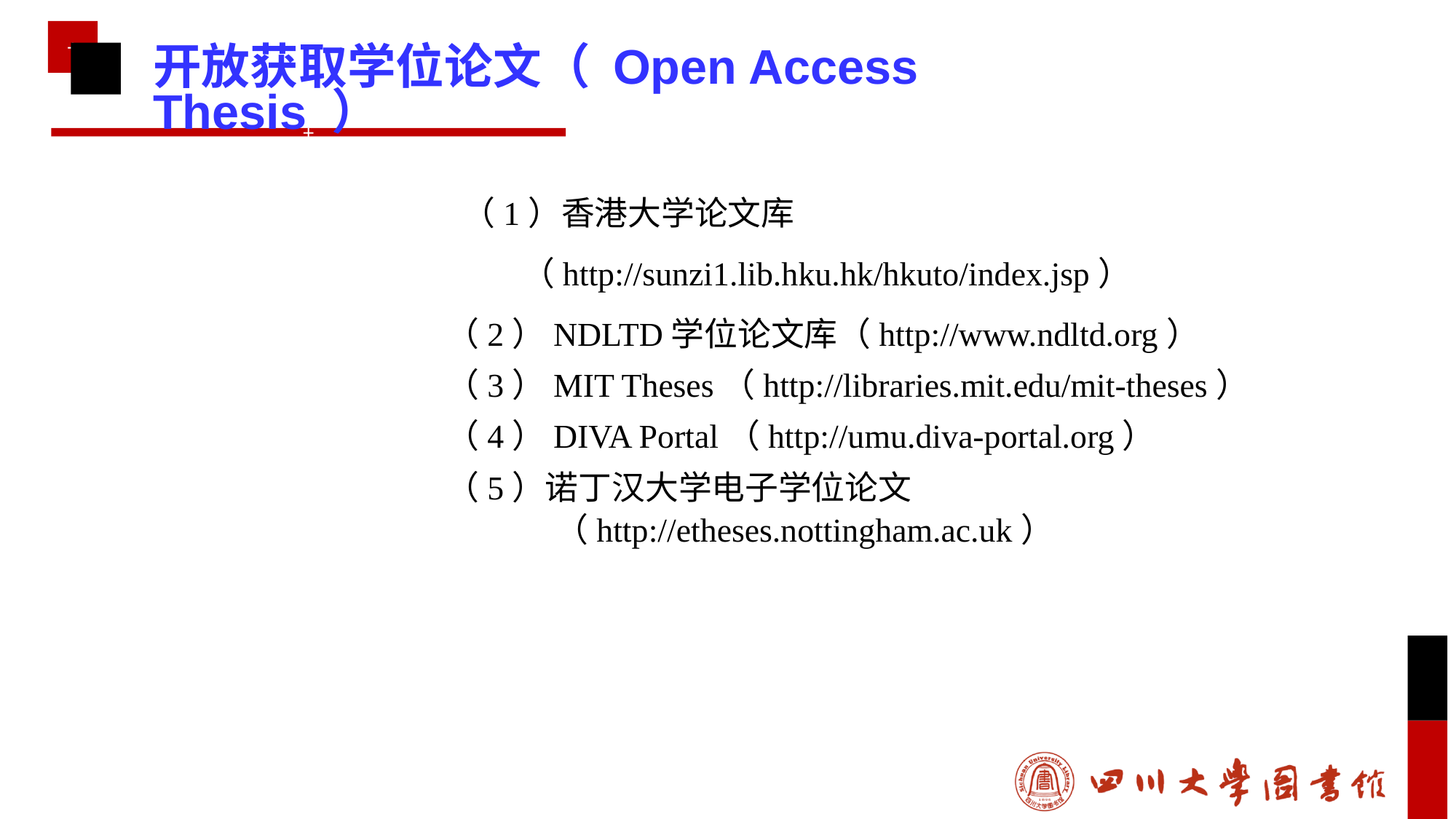

开放获取学位论文（ Open Access Thesis ）
（1）香港大学论文库
（http://sunzi1.lib.hku.hk/hkuto/index.jsp）
（2）NDLTD学位论文库（http://www.ndltd.org）
（3）MIT Theses（http://libraries.mit.edu/mit-theses）
（4）DIVA Portal（http://umu.diva-portal.org）
（5）诺丁汉大学电子学位论文
	（http://etheses.nottingham.ac.uk）